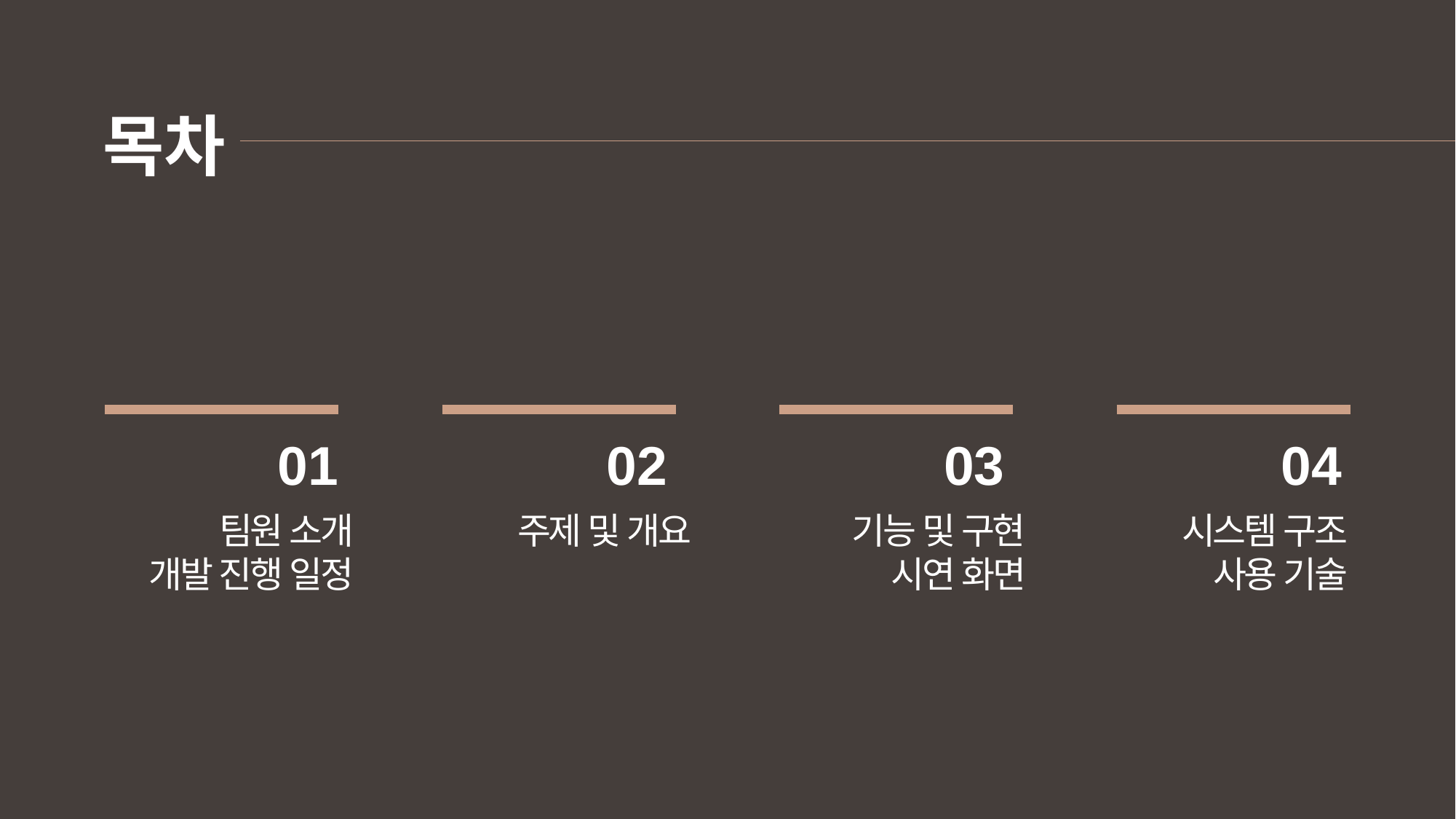

목차
03
04
02
01
팀원 소개
개발 진행 일정
시스템 구조
사용 기술
기능 및 구현
시연 화면
주제 및 개요